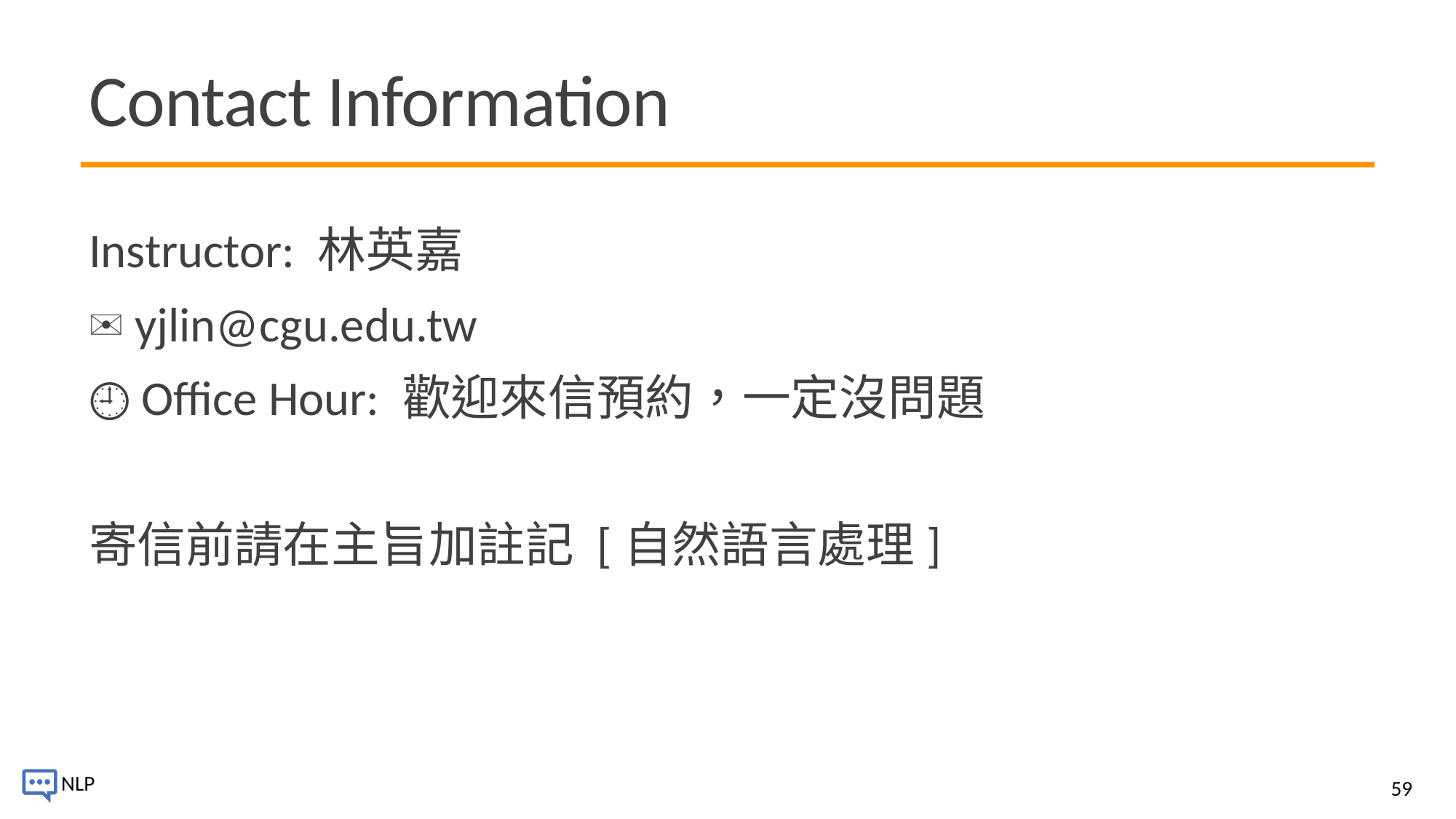

# Contact Information
Instructor: 林英嘉
✉️ yjlin@cgu.edu.tw
🕘 Office Hour: 歡迎來信預約，一定沒問題

寄信前請在主旨加註記 [自然語言處理]
59